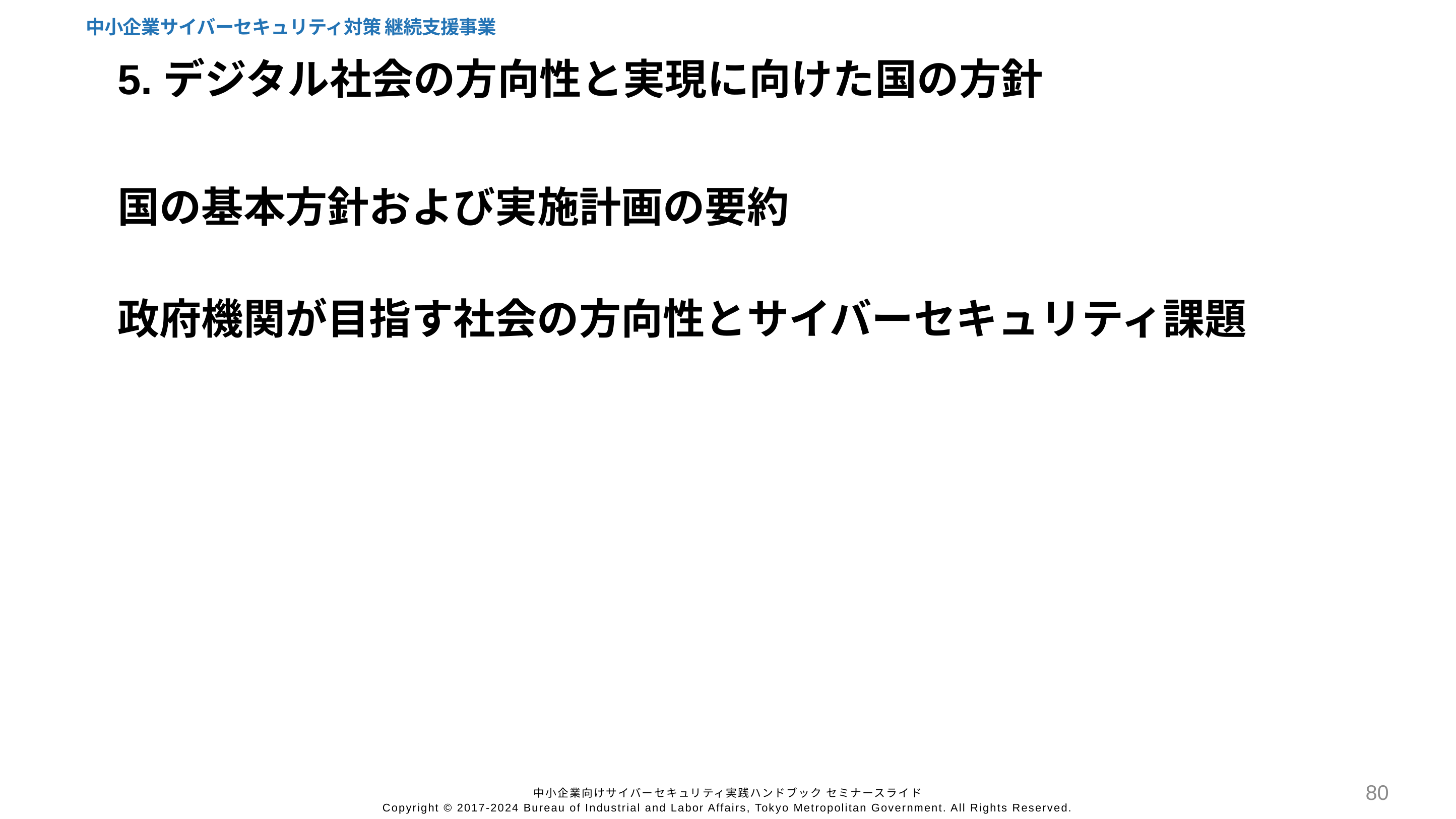

中小企業サイバーセキュリティ対策 継続支援事業
5.デジタル社会の方向性と実現に向けた国の方針

国の基本方針および実施計画の要約

政府機関が目指す社会の方向性とサイバーセキュリティ課題
80